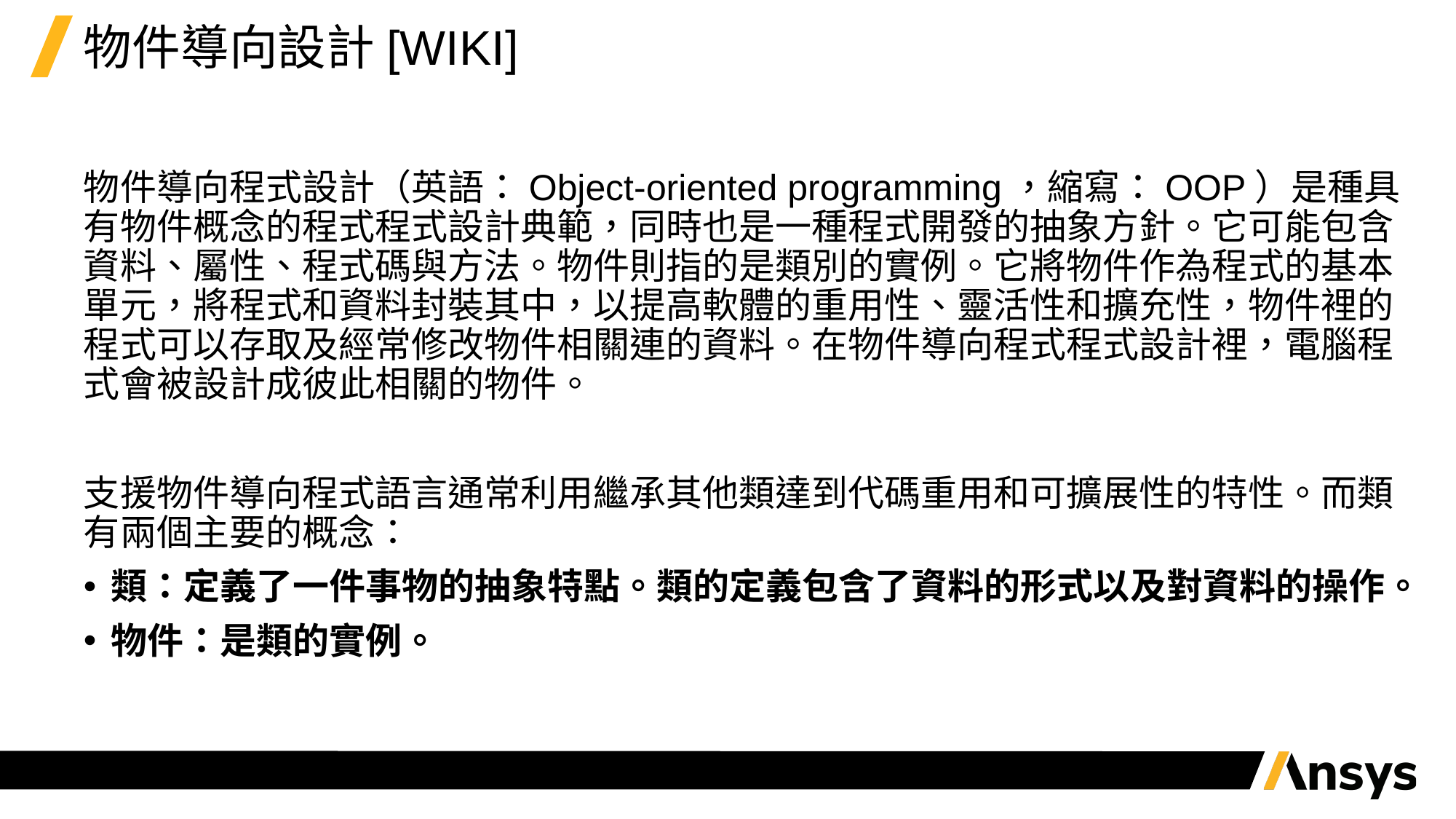

# 物件導向設計[WIKI]
物件導向程式設計（英語：Object-oriented programming，縮寫：OOP）是種具有物件概念的程式程式設計典範，同時也是一種程式開發的抽象方針。它可能包含資料、屬性、程式碼與方法。物件則指的是類別的實例。它將物件作為程式的基本單元，將程式和資料封裝其中，以提高軟體的重用性、靈活性和擴充性，物件裡的程式可以存取及經常修改物件相關連的資料。在物件導向程式程式設計裡，電腦程式會被設計成彼此相關的物件。

支援物件導向程式語言通常利用繼承其他類達到代碼重用和可擴展性的特性。而類有兩個主要的概念：
類：定義了一件事物的抽象特點。類的定義包含了資料的形式以及對資料的操作。
物件：是類的實例。